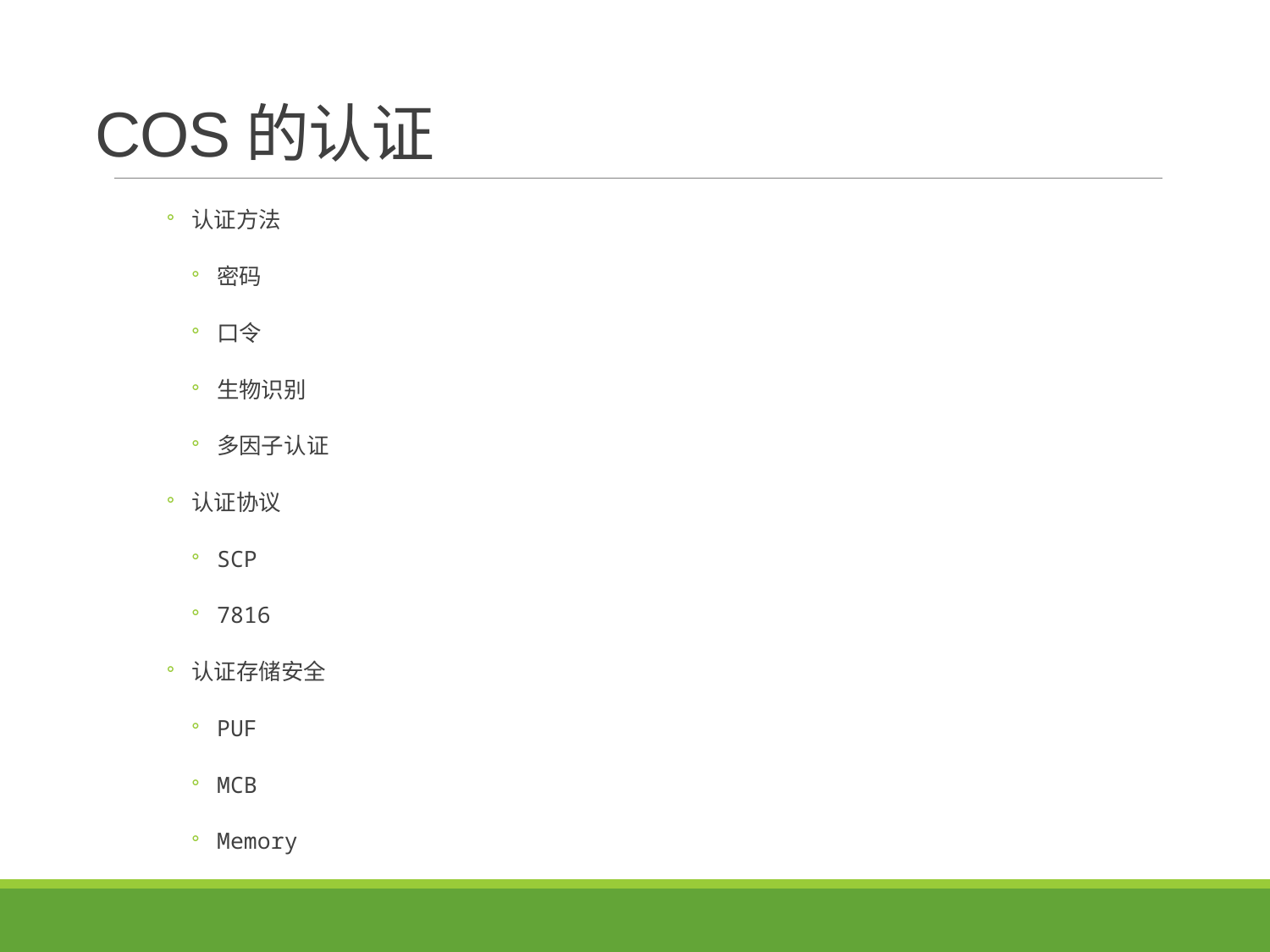

# COS的认证
认证方法
密码
口令
生物识别
多因子认证
认证协议
SCP
7816
认证存储安全
PUF
MCB
Memory